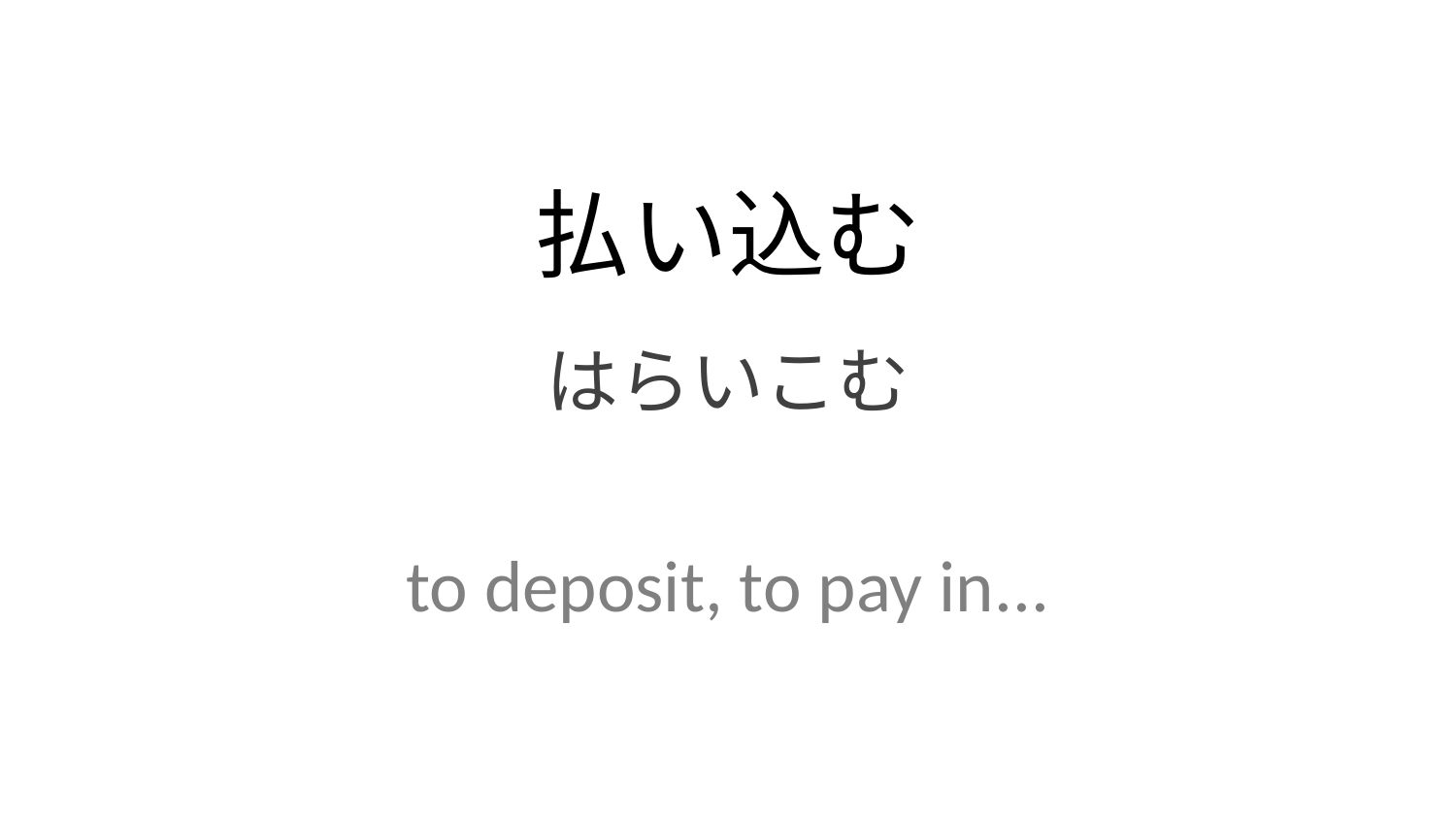

払い込む

はらいこむ
to deposit, to pay in...